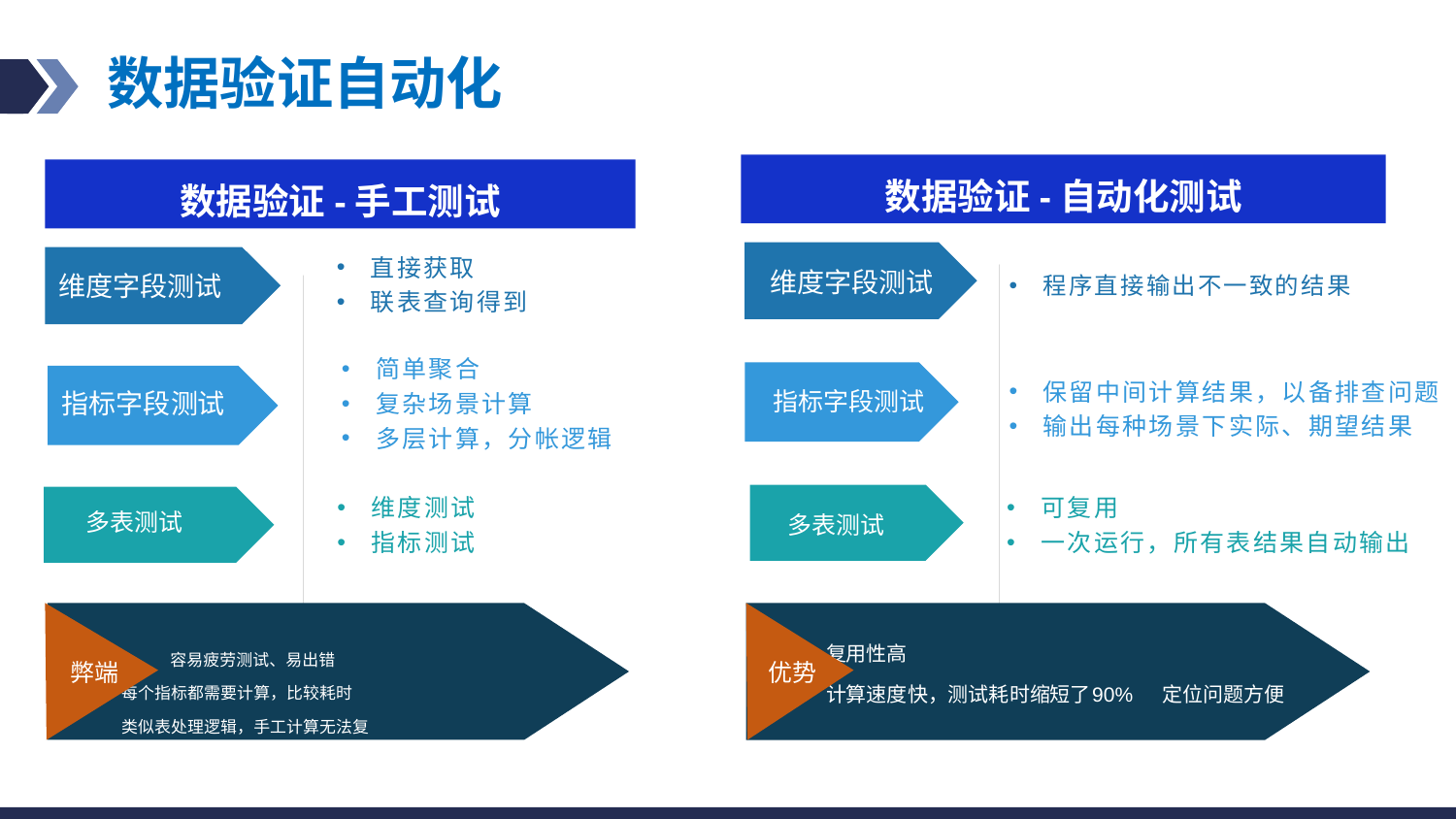

# 数据验证自动化
数据验证-自动化测试

维度字段测试
程序直接输出不一致的结果
保留中间计算结果，以备排查问题
输出每种场景下实际、期望结果

指标字段测试
可复用
一次运行，所有表结果自动输出

多表测试
数据验证-手工测试

直接获取
联表查询得到
维度字段测试
简单聚合
复杂场景计算
多层计算，分帐逻辑

指标字段测试
维度测试
指标测试

多表测试
弊端

                    容易疲劳测试、易出错
	每个指标都需要计算，比较耗时
	类似表处理逻辑，手工计算无法复

	复用性高
	计算速度快，测试耗时缩短了90%		定位问题方便

优势
2017
2017